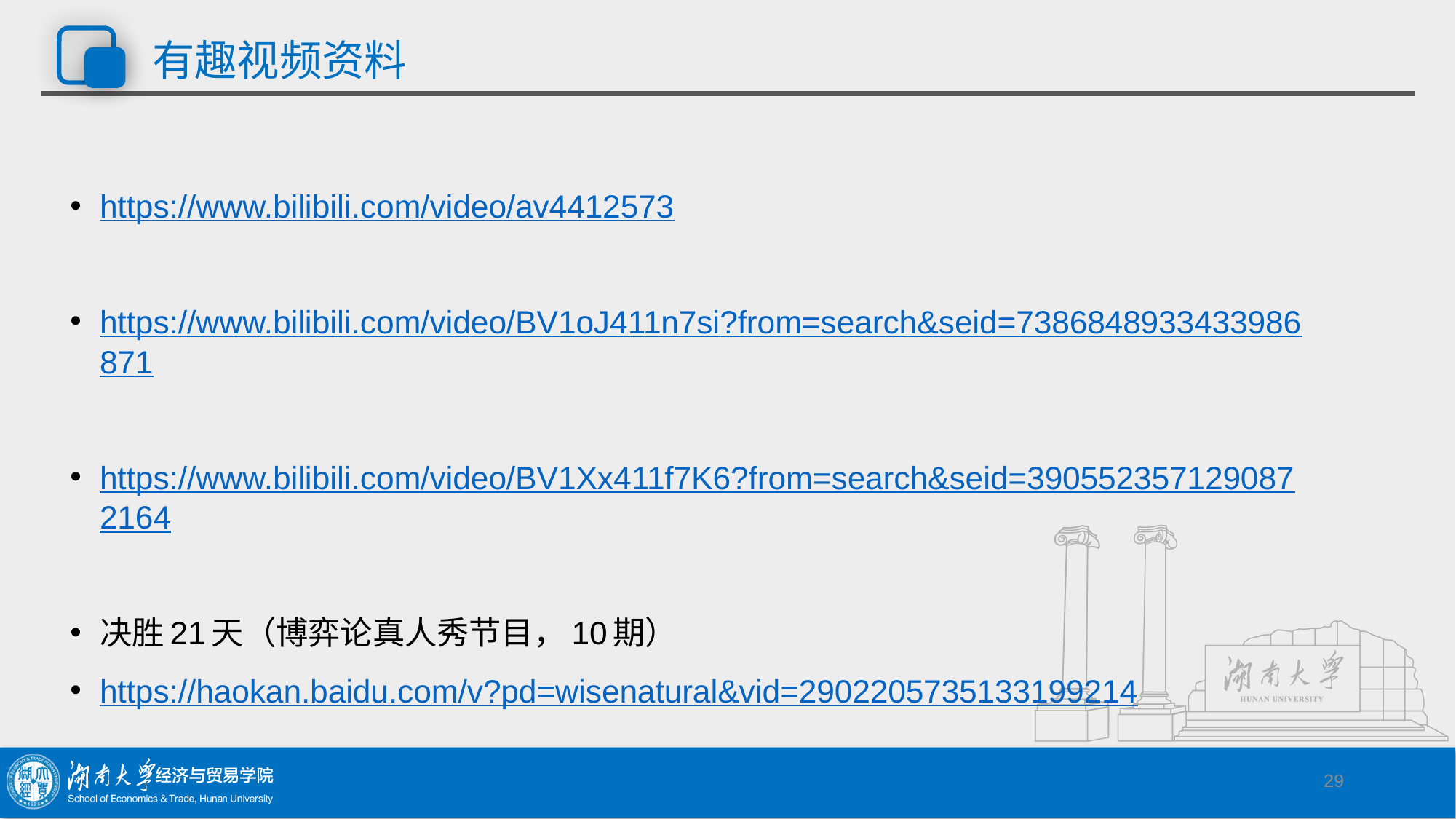

# 有趣视频资料
https://www.bilibili.com/video/av4412573

https://www.bilibili.com/video/BV1oJ411n7si?from=search&seid=7386848933433986871

https://www.bilibili.com/video/BV1Xx411f7K6?from=search&seid=3905523571290872164

决胜21天（博弈论真人秀节目，10期）
https://haokan.baidu.com/v?pd=wisenatural&vid=2902205735133199214